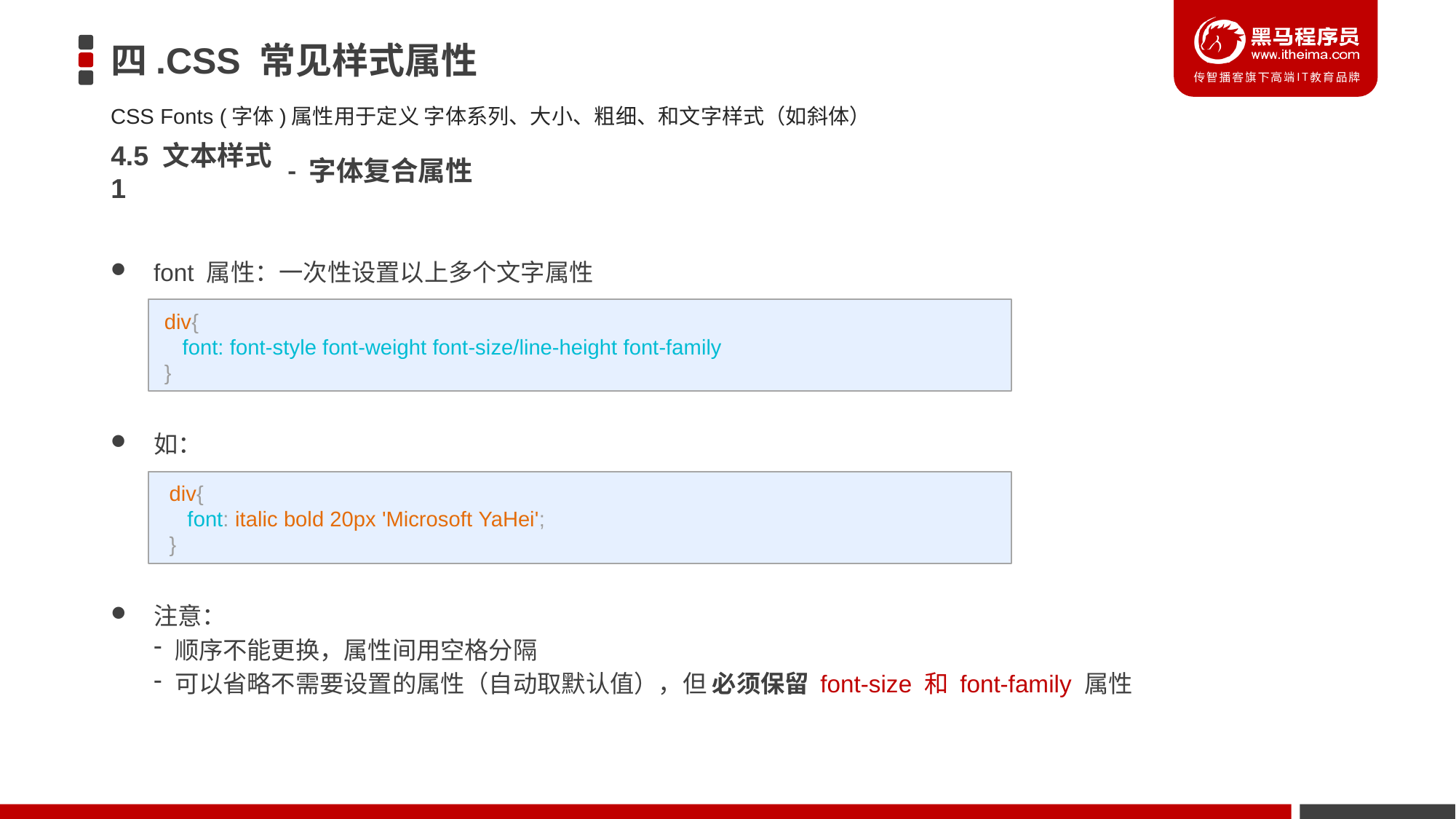

# 四.CSS 常见样式属性
CSS Fonts (字体)属性用于定义 字体系列、大小、粗细、和文字样式（如斜体）
4.5 文本样式1
- 字体复合属性
font 属性：一次性设置以上多个文字属性

div{
   font: font-style font-weight font-size/line-height font-family
}
如：

div{
   font: italic bold 20px 'Microsoft YaHei';
}
注意：
顺序不能更换，属性间用空格分隔
可以省略不需要设置的属性（自动取默认值），但 必须保留 font-size 和 font-family 属性